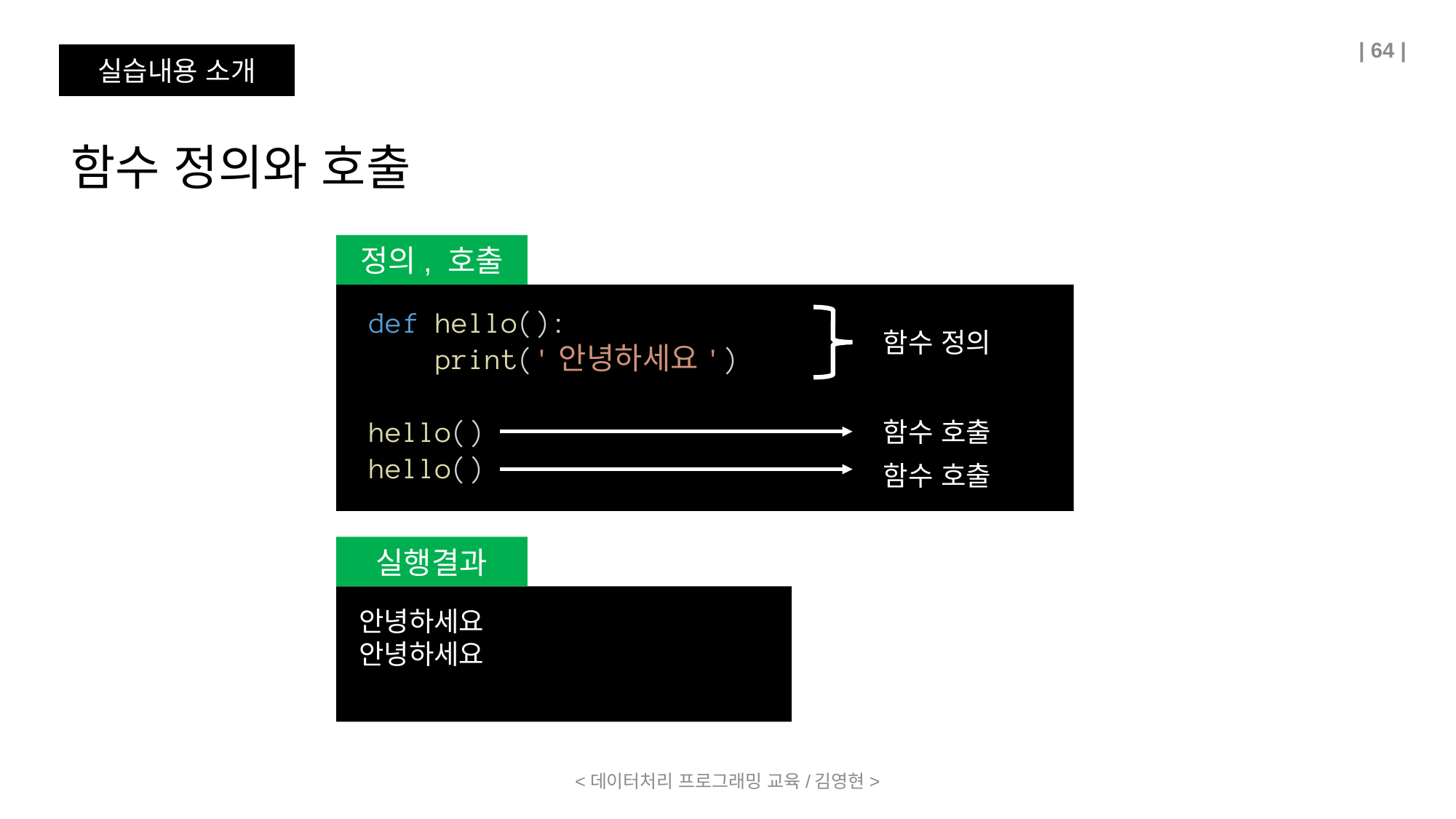

| 64 |
실습내용 소개
함수 정의와 호출
정의, 호출

def hello():
    print('안녕하세요')
hello()
hello()

함수 정의
함수 호출
함수 호출
실행결과

안녕하세요
안녕하세요
<데이터처리 프로그래밍 교육/김영현>